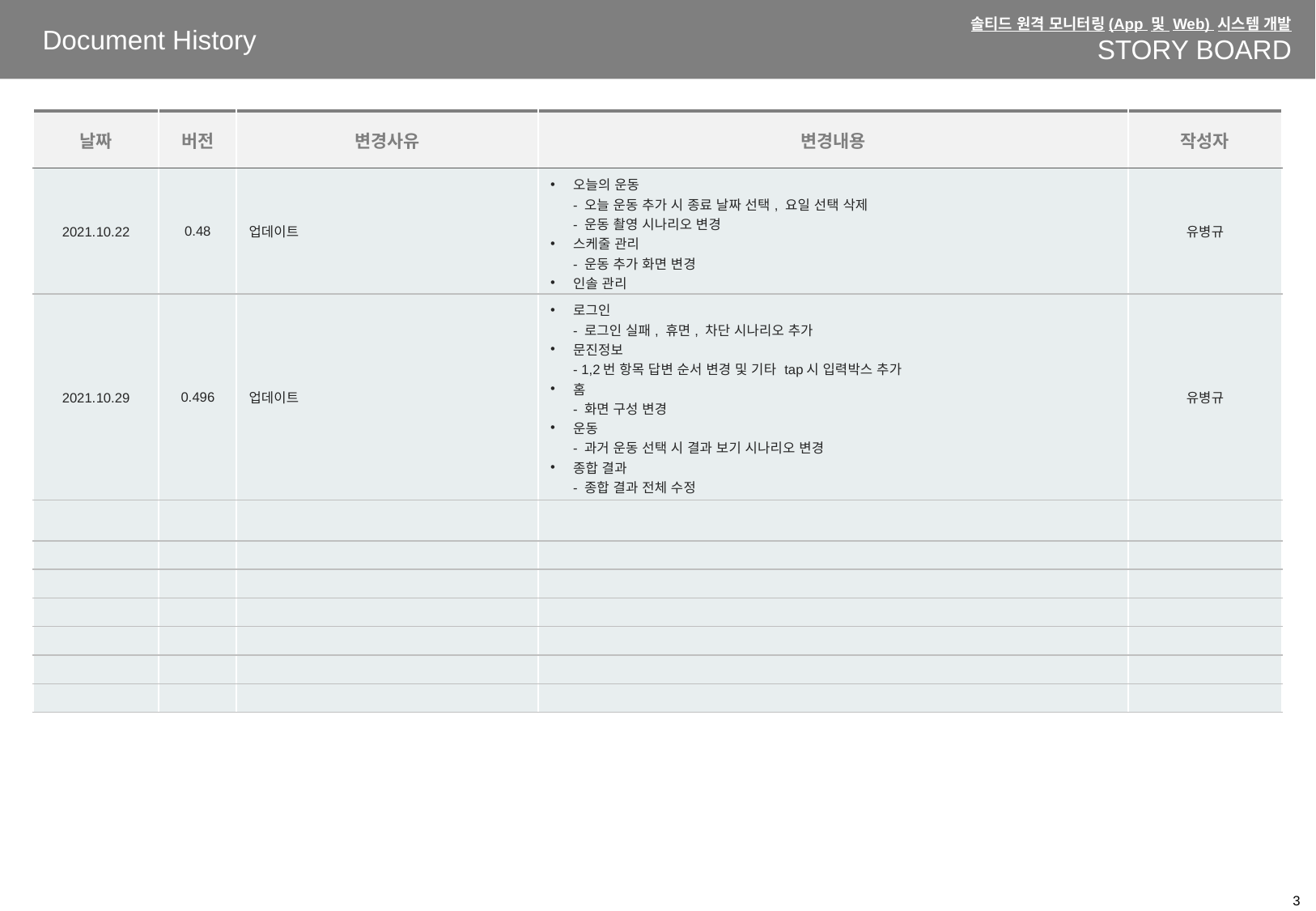

Document History
| 날짜 | 버전 | 변경사유 | 변경내용 | 작성자 |
| --- | --- | --- | --- | --- |
| 2021.10.22 | 0.48 | 업데이트 | 오늘의 운동 - 오늘 운동 추가 시 종료 날짜 선택, 요일 선택 삭제 - 운동 촬영 시나리오 변경 스케줄 관리 - 운동 추가 화면 변경 인솔 관리 - 인솔 이름 변경 팝업 추가 | 유병규 |
| 2021.10.29 | 0.496 | 업데이트 | 로그인 - 로그인 실패, 휴면, 차단 시나리오 추가 문진정보 - 1,2번 항목 답변 순서 변경 및 기타 tap시 입력박스 추가 홈 - 화면 구성 변경 운동 - 과거 운동 선택 시 결과 보기 시나리오 변경 종합 결과 - 종합 결과 전체 수정 설정 - 이벤트, 공지사항, FAQ 메뉴 위치 변경 | 유병규 |
|  |  |  |  |  |
|  |  |  |  |  |
|  |  |  |  |  |
|  |  |  |  |  |
|  |  |  |  |  |
|  |  |  |  |  |
|  |  |  |  |  |